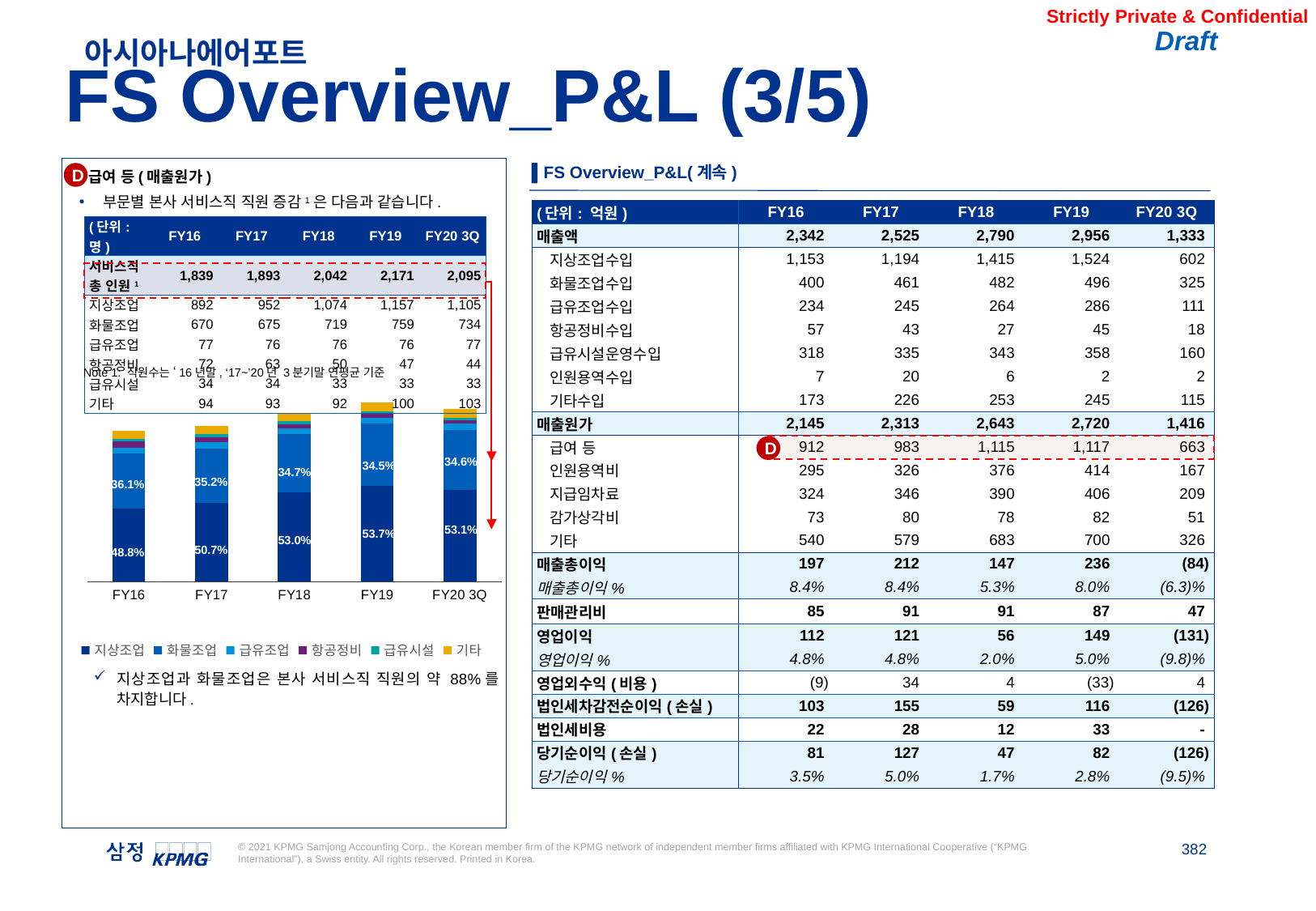

아시아나에어포트
FS Overview_P&L (3/5)
▌FS Overview_P&L(계속)

급여 등(매출원가)
부문별 본사 서비스직 직원 증감1은 다음과 같습니다.

지상조업과 화물조업은 본사 서비스직 직원의 약 88%를 차지합니다.
D
| (단위: 억원) | FY16 | FY17 | FY18 | FY19 | FY20 3Q |
| --- | --- | --- | --- | --- | --- |
| 매출액 | 2,342 | 2,525 | 2,790 | 2,956 | 1,333 |
| 지상조업수입 | 1,153 | 1,194 | 1,415 | 1,524 | 602 |
| 화물조업수입 | 400 | 461 | 482 | 496 | 325 |
| 급유조업수입 | 234 | 245 | 264 | 286 | 111 |
| 항공정비수입 | 57 | 43 | 27 | 45 | 18 |
| 급유시설운영수입 | 318 | 335 | 343 | 358 | 160 |
| 인원용역수입 | 7 | 20 | 6 | 2 | 2 |
| 기타수입 | 173 | 226 | 253 | 245 | 115 |
| 매출원가 | 2,145 | 2,313 | 2,643 | 2,720 | 1,416 |
| 급여 등 | 912 | 983 | 1,115 | 1,117 | 663 |
| 인원용역비 | 295 | 326 | 376 | 414 | 167 |
| 지급임차료 | 324 | 346 | 390 | 406 | 209 |
| 감가상각비 | 73 | 80 | 78 | 82 | 51 |
| 기타 | 540 | 579 | 683 | 700 | 326 |
| 매출총이익 | 197 | 212 | 147 | 236 | (84) |
| 매출총이익% | 8.4% | 8.4% | 5.3% | 8.0% | (6.3)% |
| 판매관리비 | 85 | 91 | 91 | 87 | 47 |
| 영업이익 | 112 | 121 | 56 | 149 | (131) |
| 영업이익% | 4.8% | 4.8% | 2.0% | 5.0% | (9.8)% |
| 영업외수익(비용) | (9) | 34 | 4 | (33) | 4 |
| 법인세차감전순이익(손실) | 103 | 155 | 59 | 116 | (126) |
| 법인세비용 | 22 | 28 | 12 | 33 | - |
| 당기순이익(손실) | 81 | 127 | 47 | 82 | (126) |
| 당기순이익% | 3.5% | 5.0% | 1.7% | 2.8% | (9.5)% |
| (단위: 명) | FY16 | FY17 | FY18 | FY19 | FY20 3Q |
| --- | --- | --- | --- | --- | --- |
| 서비스직 총 인원1 | 1,839 | 1,893 | 2,042 | 2,171 | 2,095 |
| 지상조업 | 892 | 952 | 1,074 | 1,157 | 1,105 |
| 화물조업 | 670 | 675 | 719 | 759 | 734 |
| 급유조업 | 77 | 76 | 76 | 76 | 77 |
| 항공정비 | 72 | 63 | 50 | 47 | 44 |
| 급유시설 | 34 | 34 | 33 | 33 | 33 |
| 기타 | 94 | 93 | 92 | 100 | 103 |

Note 1: 직원수는 ‘16년말, ‘17~’20년 3분기말 연평균 기준

### Chart

| Category | 지상조업 | 화물조업 | 급유조업 | 항공정비 | 급유시설 | 기타 |
|---|---|---|---|---|---|---|
| FY16 | 867.0 | 641.0 | 74.0 | 69.0 | 32.0 | 94.0 |
| FY17 | 928.0 | 645.0 | 73.0 | 60.5 | 32.0 | 93.0 |
| FY18 | 1050.0 | 687.0 | 72.5 | 48.0 | 32.0 | 92.0 |
| FY19 | 1133.5 | 727.5 | 73.0 | 46.0 | 31.5 | 99.5 |
| FY20 3Q | 1081.5 | 705.0 | 73.5 | 43.0 | 30.5 | 102.5 |
34.6%
34.5%
34.7%
35.2%
36.1%
53.1%
53.7%
53.0%
50.7%
48.8%

D